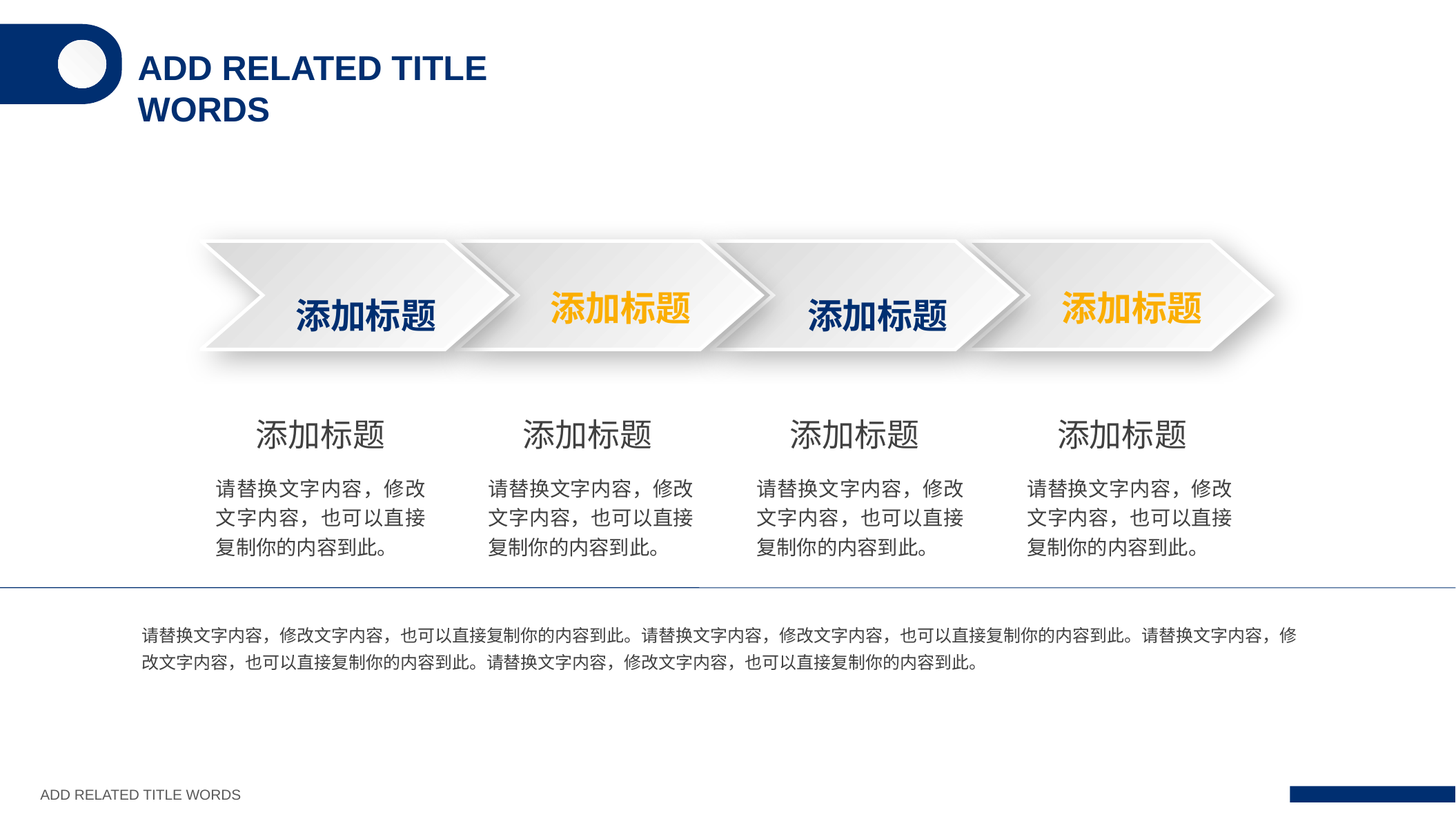

ADD RELATED TITLE WORDS

添加标题

添加标题

添加标题

添加标题
添加标题
添加标题
添加标题
添加标题
请替换文字内容，修改文字内容，也可以直接复制你的内容到此。
请替换文字内容，修改文字内容，也可以直接复制你的内容到此。
请替换文字内容，修改文字内容，也可以直接复制你的内容到此。
请替换文字内容，修改文字内容，也可以直接复制你的内容到此。

请替换文字内容，修改文字内容，也可以直接复制你的内容到此。请替换文字内容，修改文字内容，也可以直接复制你的内容到此。请替换文字内容，修改文字内容，也可以直接复制你的内容到此。请替换文字内容，修改文字内容，也可以直接复制你的内容到此。
ADD RELATED TITLE WORDS